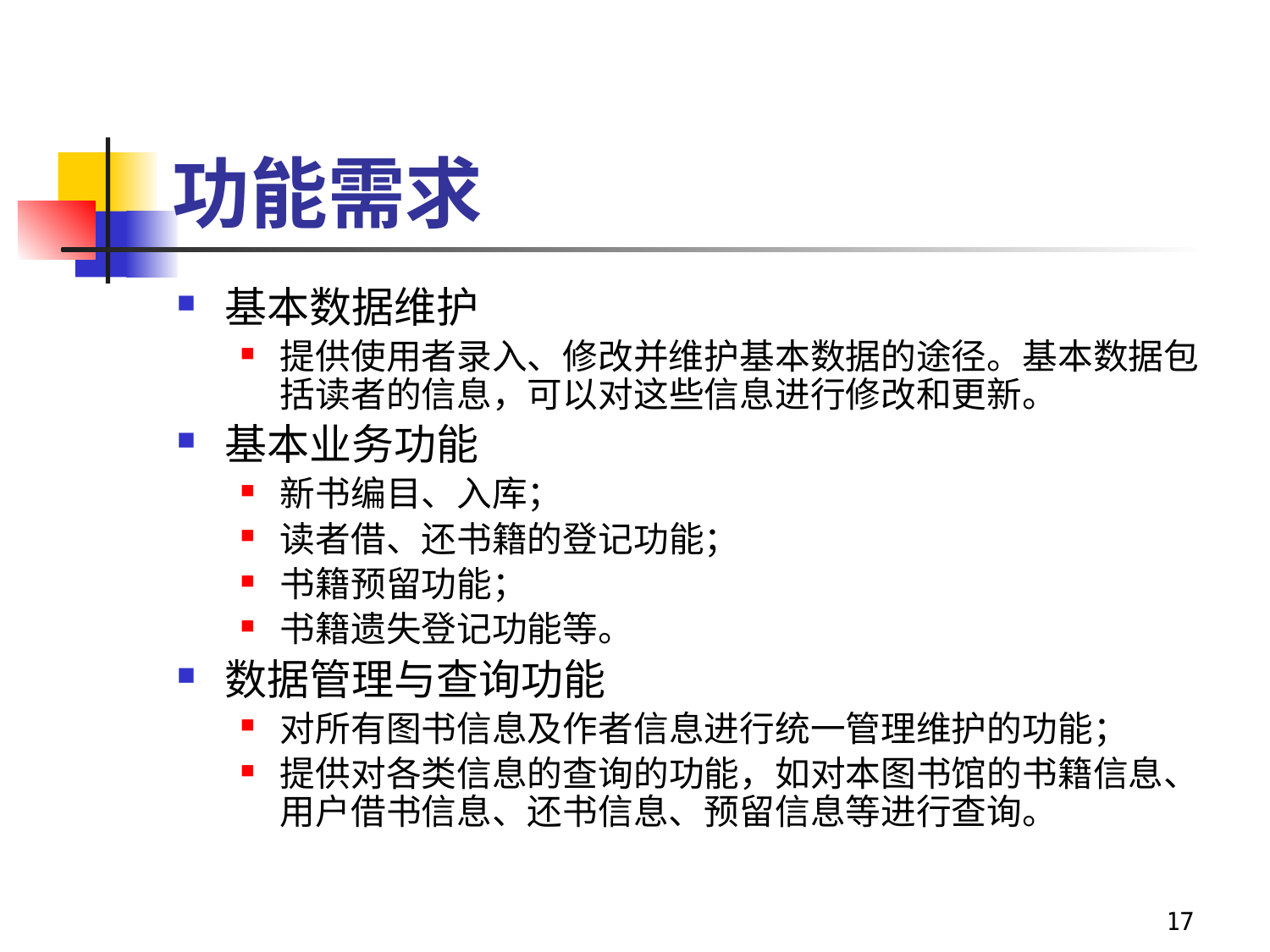

# 功能需求
基本数据维护
提供使用者录入、修改并维护基本数据的途径。基本数据包括读者的信息，可以对这些信息进行修改和更新。
基本业务功能
新书编目、入库；
读者借、还书籍的登记功能；
书籍预留功能；
书籍遗失登记功能等。
数据管理与查询功能
对所有图书信息及作者信息进行统一管理维护的功能；
提供对各类信息的查询的功能，如对本图书馆的书籍信息、用户借书信息、还书信息、预留信息等进行查询。
17